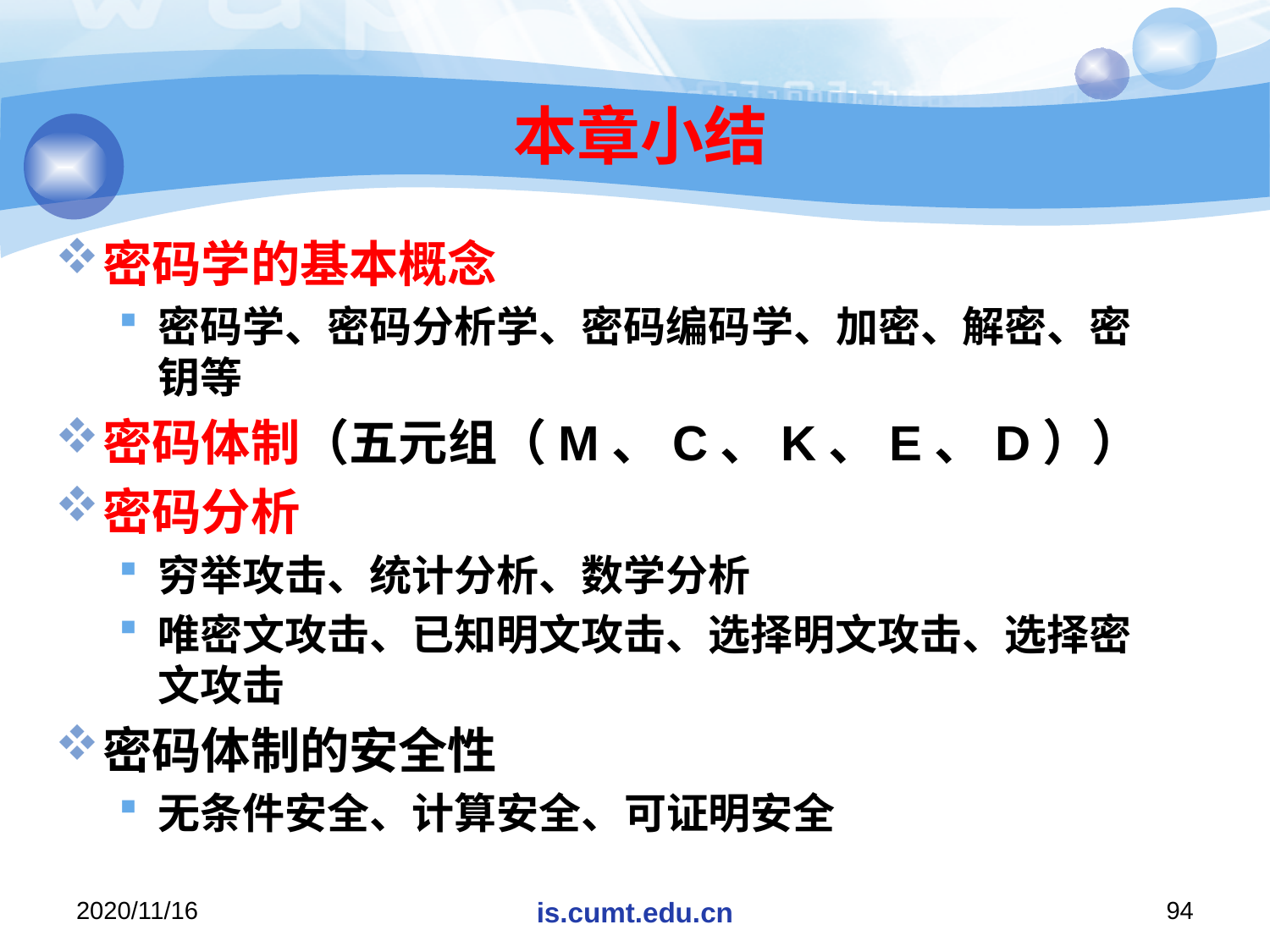

# 本章小结
密码学的基本概念
密码学、密码分析学、密码编码学、加密、解密、密钥等
密码体制（五元组（M、C、K、E、D））
密码分析
穷举攻击、统计分析、数学分析
唯密文攻击、已知明文攻击、选择明文攻击、选择密文攻击
密码体制的安全性
无条件安全、计算安全、可证明安全

2020/11/16
is.cumt.edu.cn
94